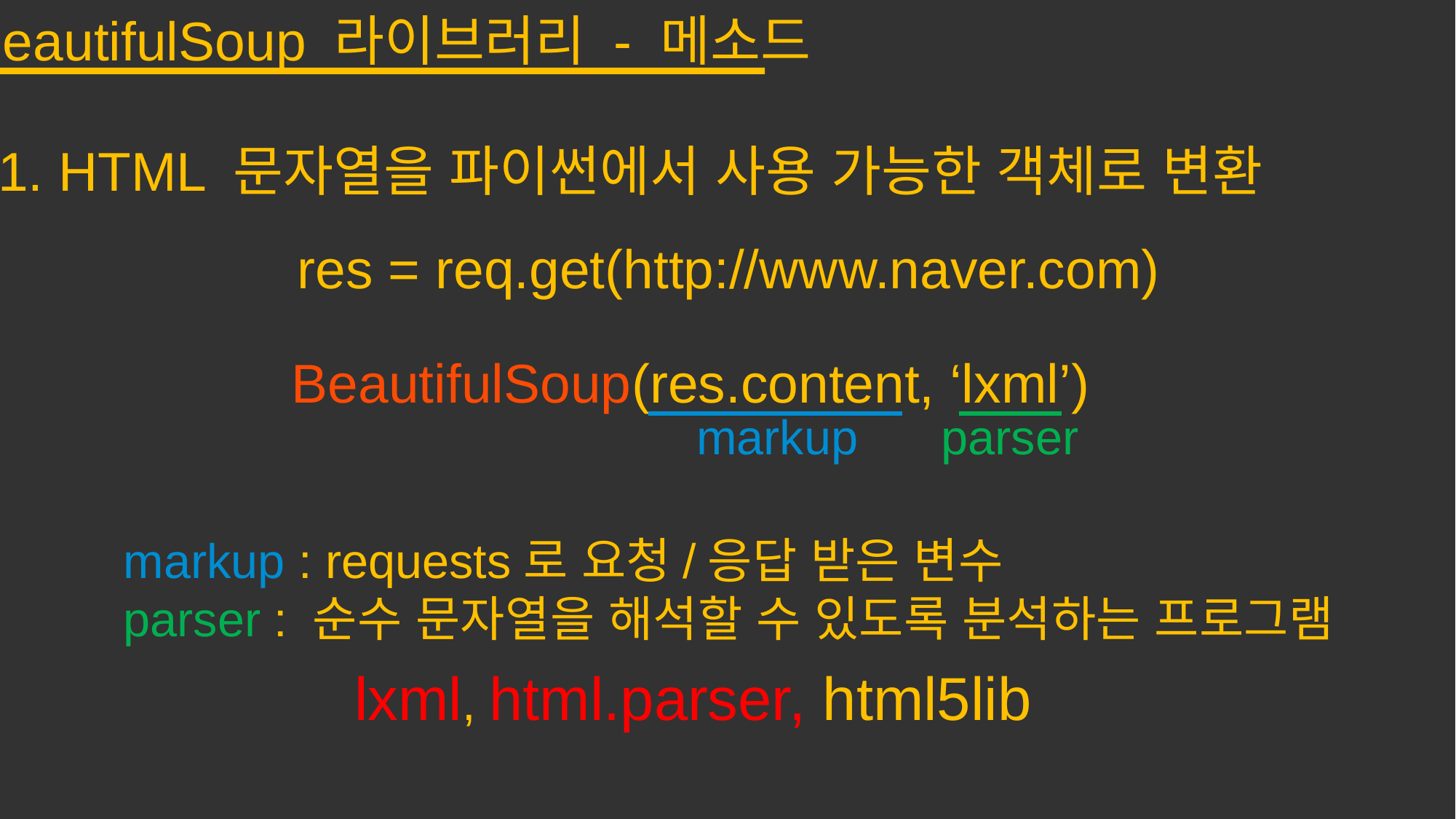

BeautifulSoup 라이브러리 - 메소드

1. HTML 문자열을 파이썬에서 사용 가능한 객체로 변환
res = req.get(http://www.naver.com)
BeautifulSoup(res.content, ‘lxml’)
markup
parser
markup : requests로 요청/응답 받은 변수
parser : 순수 문자열을 해석할 수 있도록 분석하는 프로그램
lxml, html.parser, html5lib